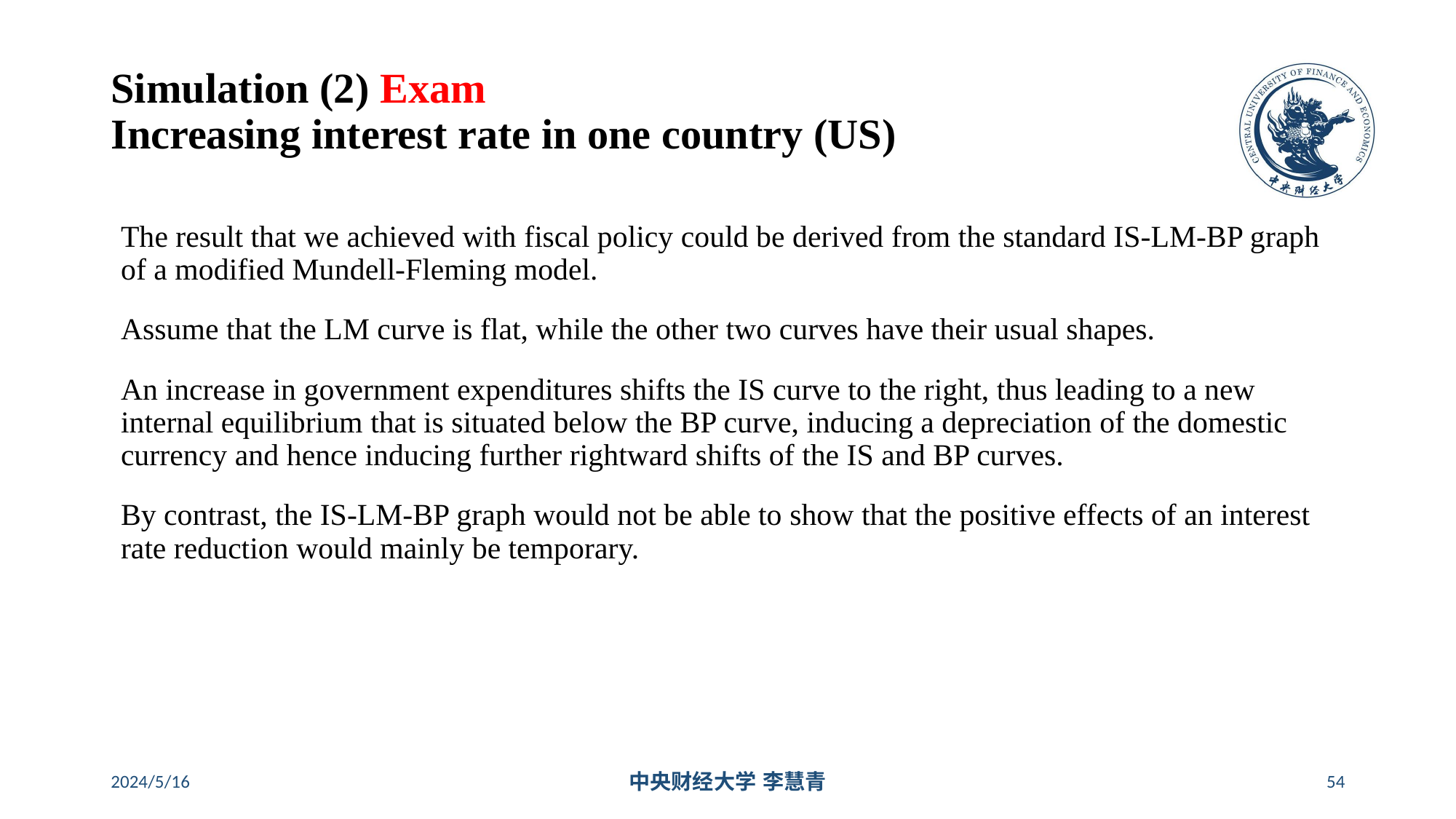

# Simulation (2) Exam Increasing interest rate in one country (US)
The result that we achieved with fiscal policy could be derived from the standard IS-LM-BP graph of a modified Mundell-Fleming model.
Assume that the LM curve is flat, while the other two curves have their usual shapes.
An increase in government expenditures shifts the IS curve to the right, thus leading to a new internal equilibrium that is situated below the BP curve, inducing a depreciation of the domestic currency and hence inducing further rightward shifts of the IS and BP curves.
By contrast, the IS-LM-BP graph would not be able to show that the positive effects of an interest rate reduction would mainly be temporary.

2024/5/16
中央财经大学 李慧青
54